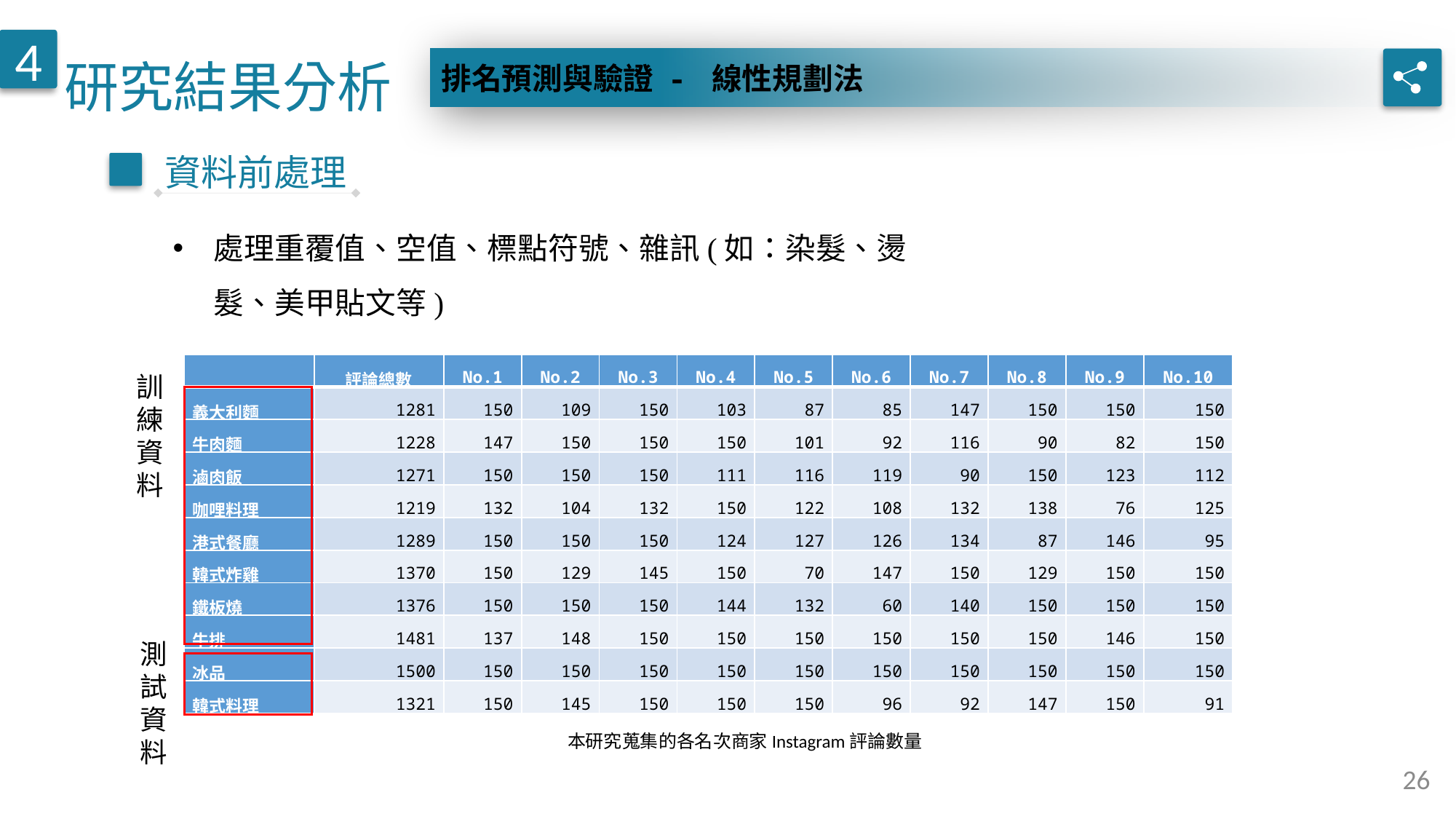

研究結果分析
4

排名預測與驗證 - 線性規劃法

資料前處理

處理重覆值、空值、標點符號、雜訊(如：染髮、燙髮、美甲貼文等)
|  | 評論總數 | No.1 | No.2 | No.3 | No.4 | No.5 | No.6 | No.7 | No.8 | No.9 | No.10 |
| --- | --- | --- | --- | --- | --- | --- | --- | --- | --- | --- | --- |
| 義大利麵 | 1281 | 150 | 109 | 150 | 103 | 87 | 85 | 147 | 150 | 150 | 150 |
| 牛肉麵 | 1228 | 147 | 150 | 150 | 150 | 101 | 92 | 116 | 90 | 82 | 150 |
| 滷肉飯 | 1271 | 150 | 150 | 150 | 111 | 116 | 119 | 90 | 150 | 123 | 112 |
| 咖哩料理 | 1219 | 132 | 104 | 132 | 150 | 122 | 108 | 132 | 138 | 76 | 125 |
| 港式餐廳 | 1289 | 150 | 150 | 150 | 124 | 127 | 126 | 134 | 87 | 146 | 95 |
| 韓式炸雞 | 1370 | 150 | 129 | 145 | 150 | 70 | 147 | 150 | 129 | 150 | 150 |
| 鐵板燒 | 1376 | 150 | 150 | 150 | 144 | 132 | 60 | 140 | 150 | 150 | 150 |
| 牛排 | 1481 | 137 | 148 | 150 | 150 | 150 | 150 | 150 | 150 | 146 | 150 |
| 冰品 | 1500 | 150 | 150 | 150 | 150 | 150 | 150 | 150 | 150 | 150 | 150 |
| 韓式料理 | 1321 | 150 | 145 | 150 | 150 | 150 | 96 | 92 | 147 | 150 | 91 |
訓練資料

測試資料

本研究蒐集的各名次商家Instagram評論數量
26